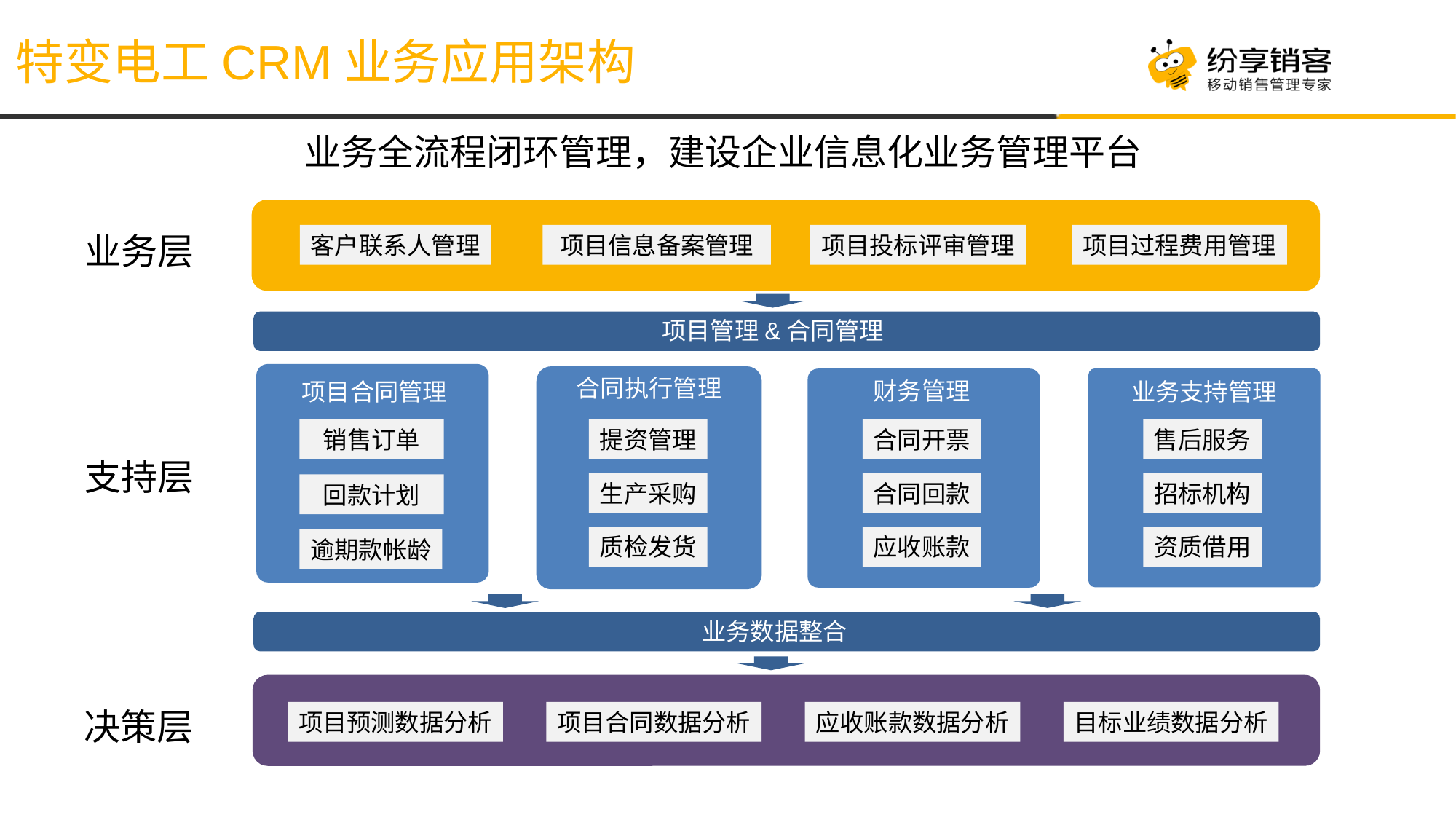

特变电工CRM业务应用架构
业务全流程闭环管理，建设企业信息化业务管理平台

业务层
客户联系人管理
项目信息备案管理
项目投标评审管理
项目过程费用管理

项目管理&合同管理

项目合同管理
销售订单
回款计划

合同执行管理
提资管理
生产采购
质检发货

业务支持管理
售后服务
招标机构
资质借用

财务管理
合同开票
合同回款
应收账款
支持层

业务数据整合

决策层
项目预测数据分析
项目合同数据分析
应收账款数据分析
目标业绩数据分析
逾期款帐龄